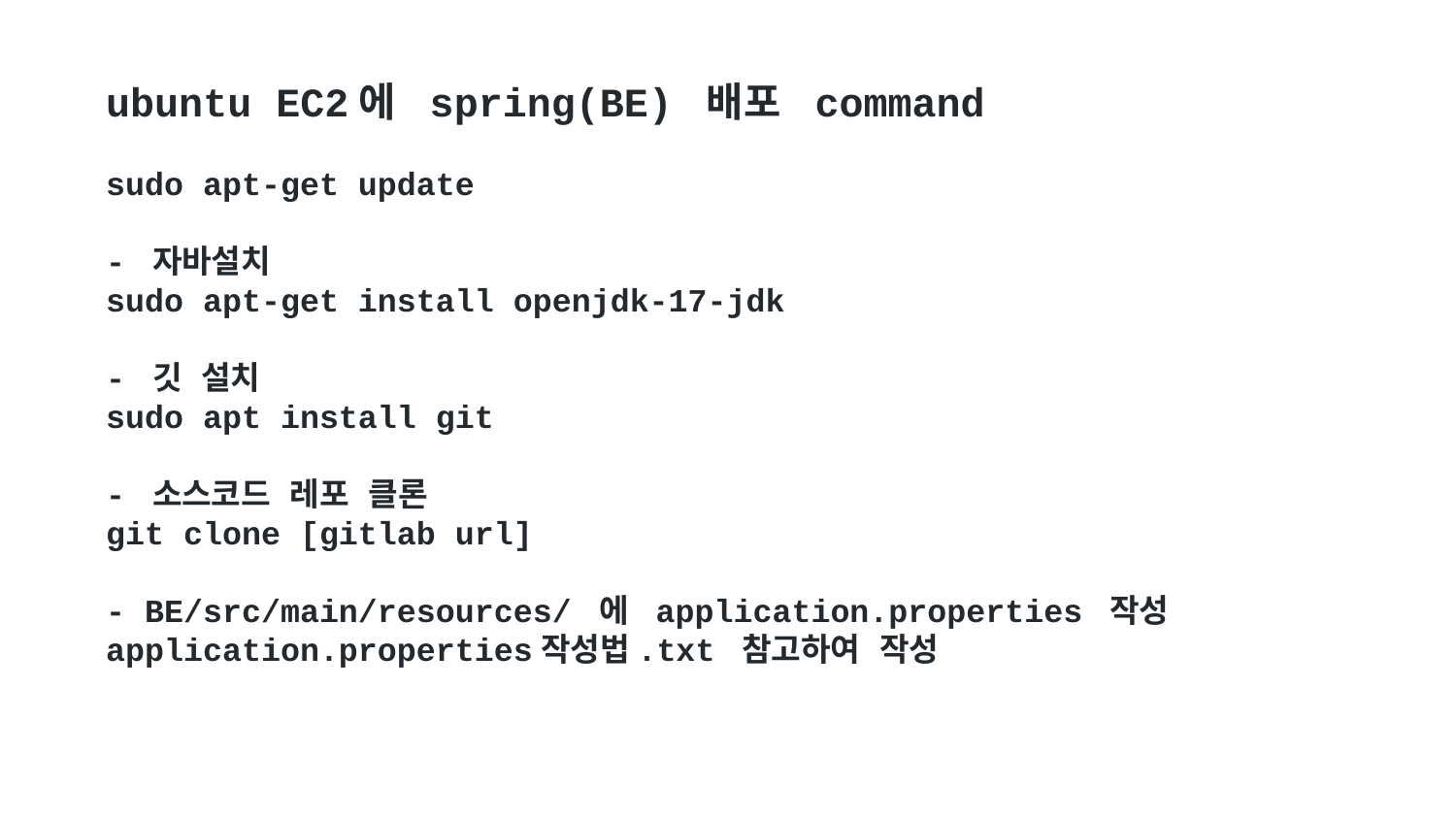

ubuntu EC2에 spring(BE) 배포 command

sudo apt-get update

- 자바설치
sudo apt-get install openjdk-17-jdk

- 깃 설치
sudo apt install git

- 소스코드 레포 클론
git clone [gitlab url]

- BE/src/main/resources/ 에 application.properties 작성
application.properties작성법.txt 참고하여 작성